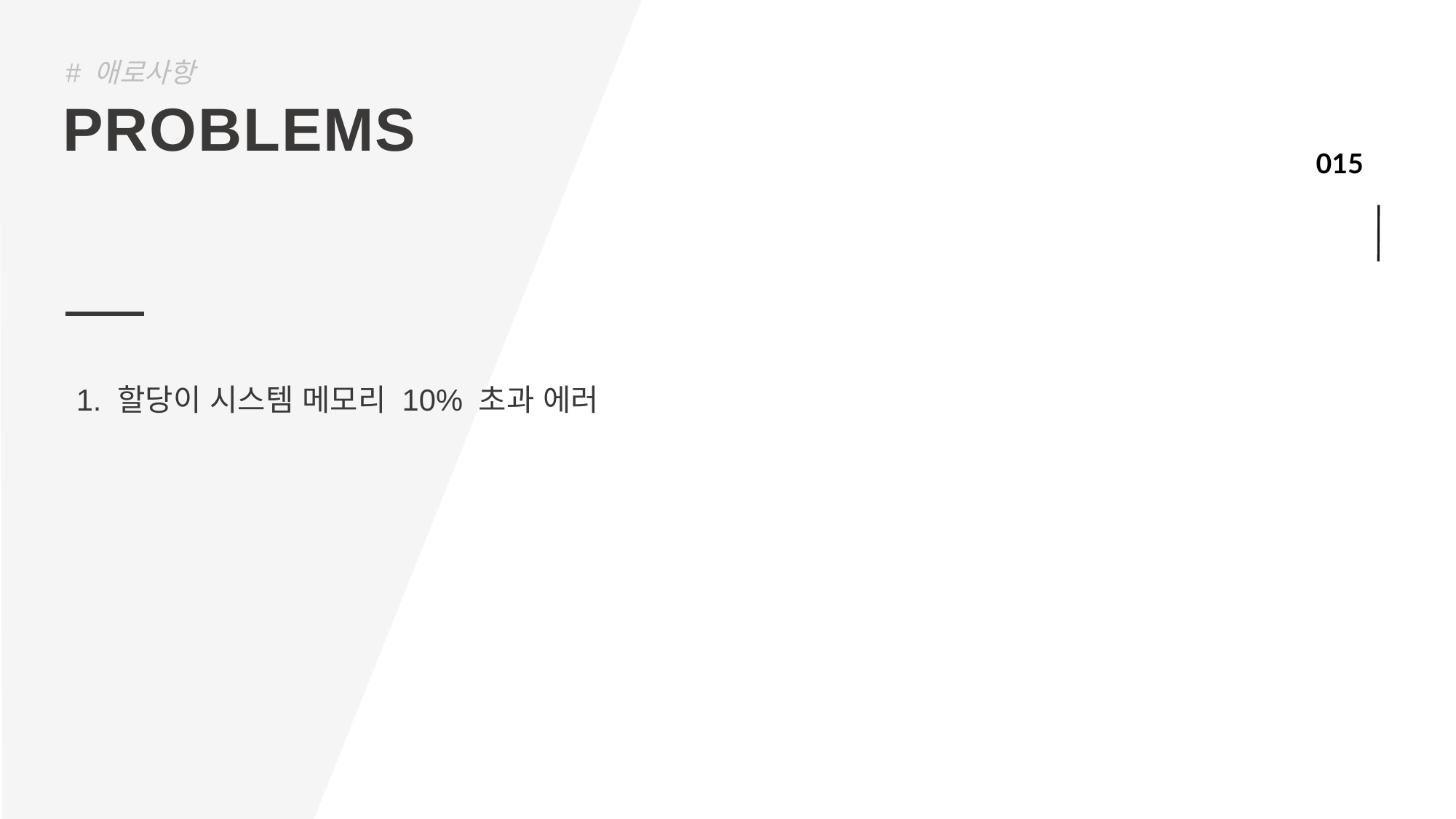

# 애로사항
PROBLEMS
할당이 시스템 메모리 10% 초과 에러